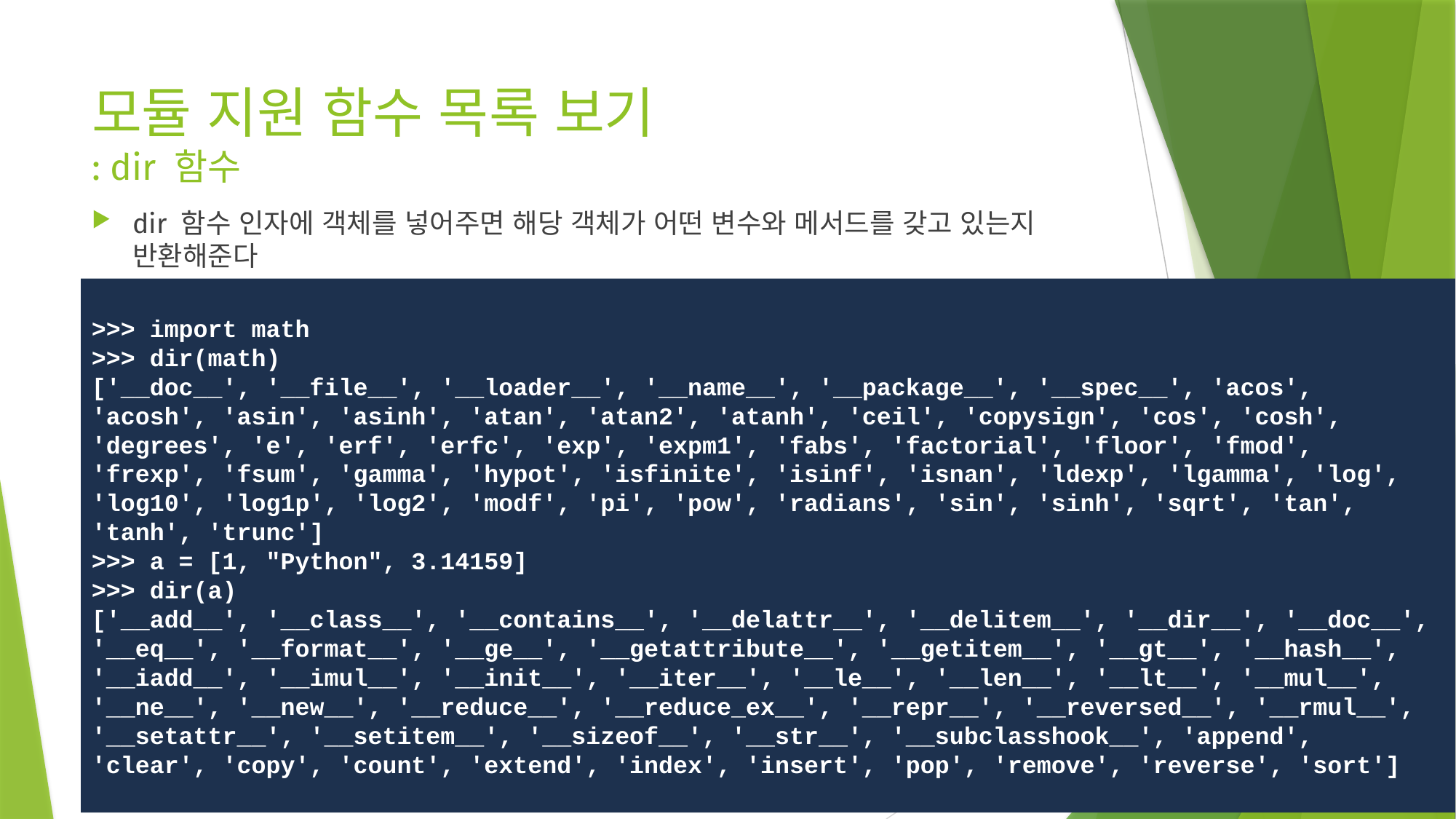

# 모듈 지원 함수 목록 보기 : dir 함수
dir 함수 인자에 객체를 넣어주면 해당 객체가 어떤 변수와 메서드를 갖고 있는지 반환해준다

>>> import math
>>> dir(math)
['__doc__', '__file__', '__loader__', '__name__', '__package__', '__spec__', 'acos', 'acosh', 'asin', 'asinh', 'atan', 'atan2', 'atanh', 'ceil', 'copysign', 'cos', 'cosh', 'degrees', 'e', 'erf', 'erfc', 'exp', 'expm1', 'fabs', 'factorial', 'floor', 'fmod', 'frexp', 'fsum', 'gamma', 'hypot', 'isfinite', 'isinf', 'isnan', 'ldexp', 'lgamma', 'log', 'log10', 'log1p', 'log2', 'modf', 'pi', 'pow', 'radians', 'sin', 'sinh', 'sqrt', 'tan', 'tanh', 'trunc']
>>> a = [1, "Python", 3.14159]
>>> dir(a)
['__add__', '__class__', '__contains__', '__delattr__', '__delitem__', '__dir__', '__doc__', '__eq__', '__format__', '__ge__', '__getattribute__', '__getitem__', '__gt__', '__hash__', '__iadd__', '__imul__', '__init__', '__iter__', '__le__', '__len__', '__lt__', '__mul__', '__ne__', '__new__', '__reduce__', '__reduce_ex__', '__repr__', '__reversed__', '__rmul__', '__setattr__', '__setitem__', '__sizeof__', '__str__', '__subclasshook__', 'append', 'clear', 'copy', 'count', 'extend', 'index', 'insert', 'pop', 'remove', 'reverse', 'sort']